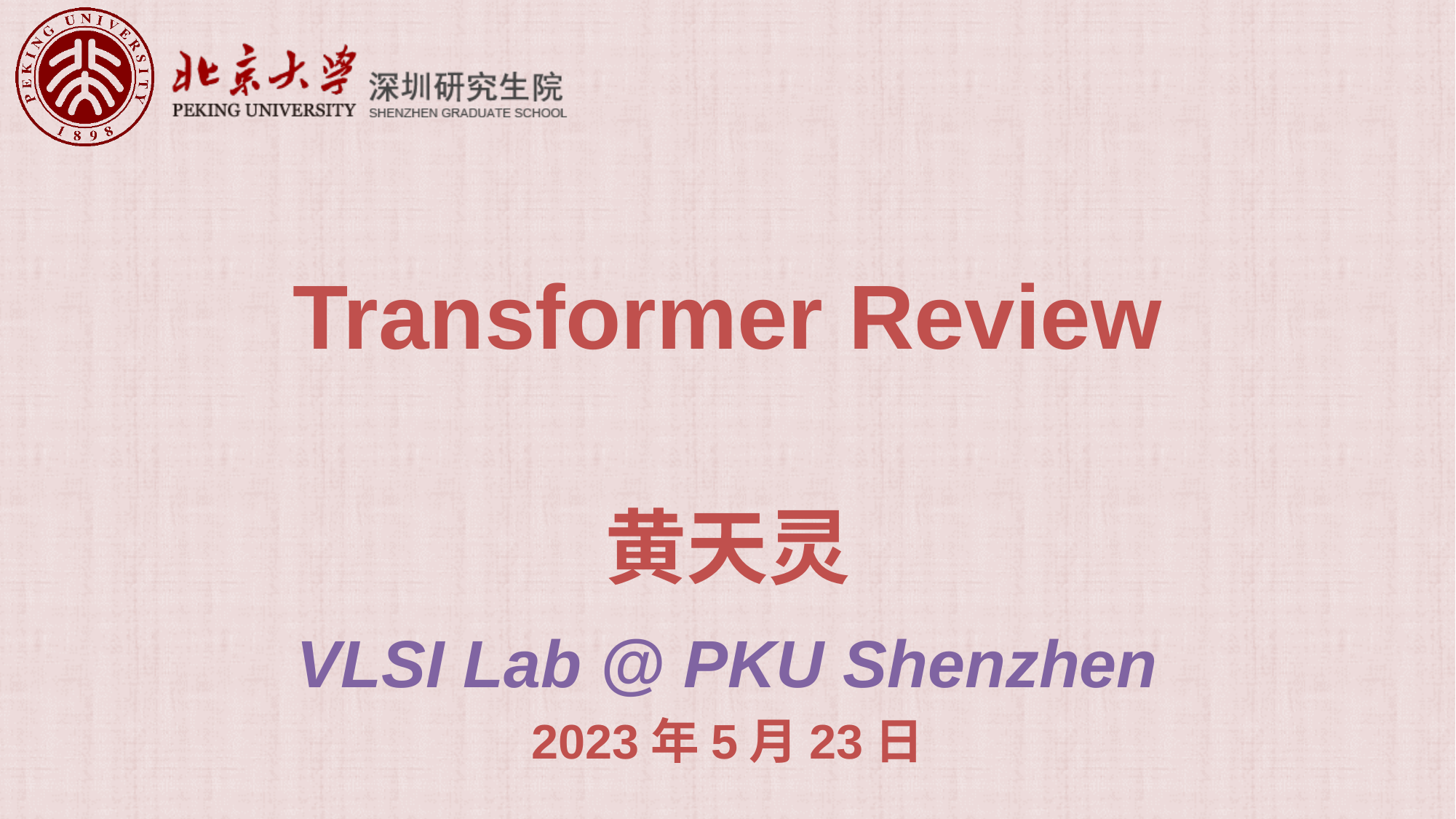

# Transformer Review
黄天灵
VLSI Lab @ PKU Shenzhen
2023年5月23日